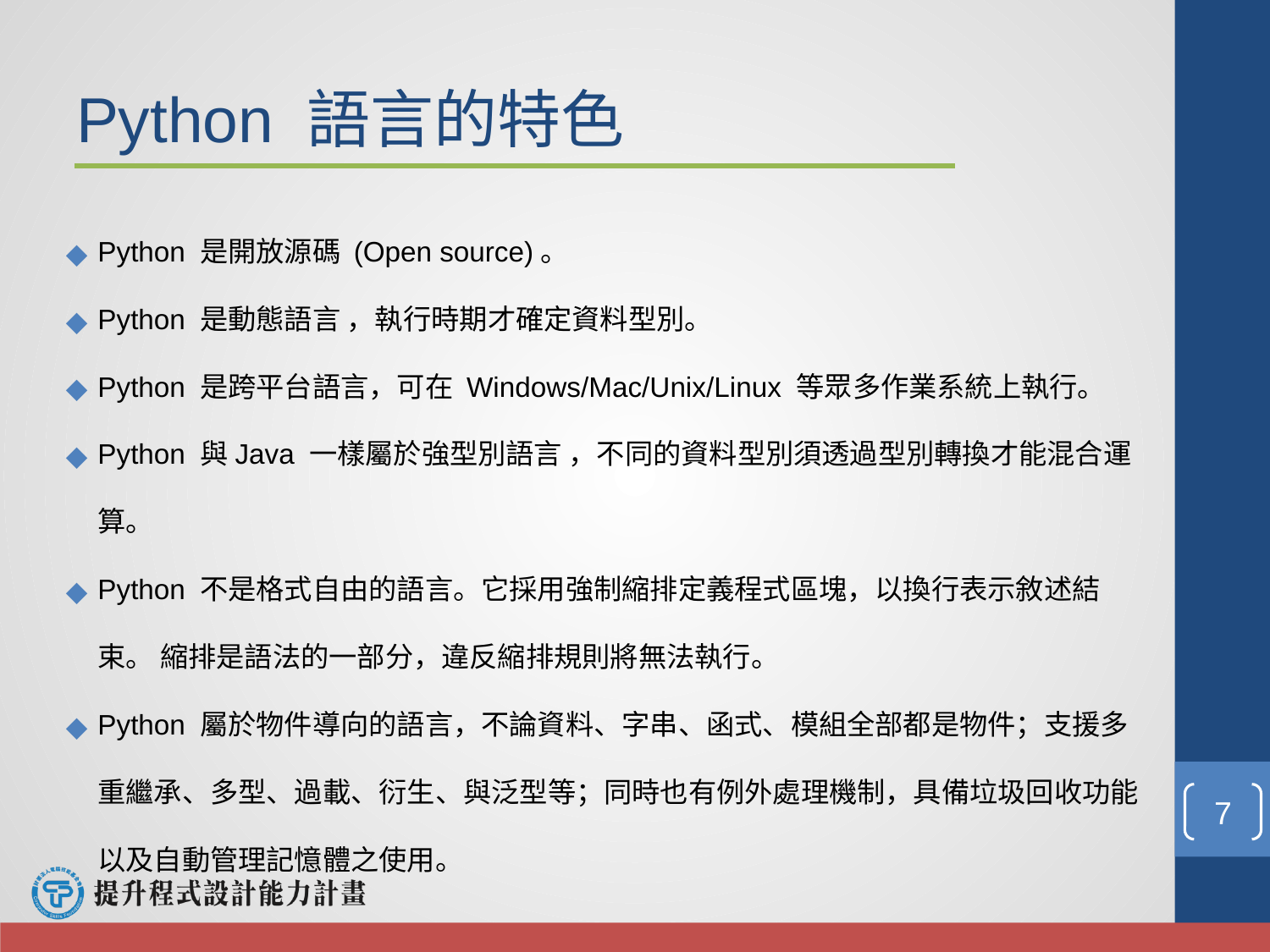

Python 語言的特色
Python 是開放源碼 (Open source)。
Python 是動態語言 ，執行時期才確定資料型別。
Python 是跨平台語言，可在 Windows/Mac/Unix/Linux 等眾多作業系統上執行。
Python 與Java 一樣屬於強型別語言 ，不同的資料型別須透過型別轉換才能混合運算。
Python 不是格式自由的語言。它採用強制縮排定義程式區塊，以換行表示敘述結束。 縮排是語法的一部分，違反縮排規則將無法執行。
Python 屬於物件導向的語言，不論資料、字串、函式、模組全部都是物件；支援多重繼承、多型、過載、衍生、與泛型等；同時也有例外處理機制，具備垃圾回收功能以及自動管理記憶體之使用。

7